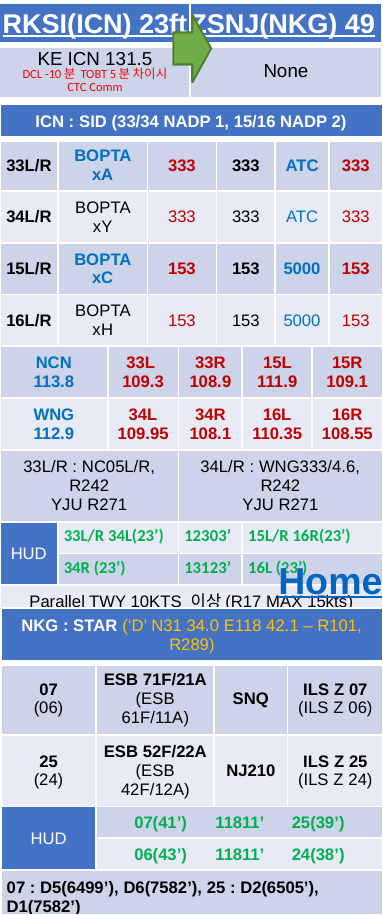

| RKSI(ICN) 23ft | ZSNJ(NKG) 49ft |
| --- | --- |
| KE ICN 131.5 DCL -10분 TOBT 5분 차이시 CTC Comm | None |

| ICN : SID (33/34 NADP 1, 15/16 NADP 2) |  |  |  |  |  |  |  |  |  |
| --- | --- | --- | --- | --- | --- | --- | --- | --- | --- |
| 33L/R | BOPTA xA |  | 333 |  | 333 |  | ATC |  | 333 |
| 34L/R | BOPTA xY |  | 333 |  | 333 |  | ATC |  | 333 |
| 15L/R | BOPTA xC |  | 153 |  | 153 |  | 5000 |  | 153 |
| 16L/R | BOPTA xH |  | 153 |  | 153 |  | 5000 |  | 153 |
| NCN 113.8 |  | 33L 109.3 |  | 33R 108.9 |  | 15L 111.9 |  | 15R 109.1 |  |
| WNG 112.9 |  | 34L 109.95 |  | 34R 108.1 |  | 16L 110.35 |  | 16R 108.55 |  |
| 33L/R : NC05L/R, R242 YJU R271 |  |  |  | 34L/R : WNG333/4.6, R242 YJU R271 |  |  |  |  |  |
| HUD | 33L/R 34L(23’) |  |  | 12303’ |  | 15L/R 16R(23’) |  |  |  |
|  | 34R (23’) |  |  | 13123’ |  | 16L (23’) |  |  |  |
| Parallel TWY 10KTS 이상(R17 MAX 15kts) |  |  |  |  |  |  |  |  |  |
DEP 125.15 – TGU 126.17 – 120.72 – 124.52(125.72)
SHA 120.95 – 120.55 – 125.95 – 119.075
NKG APP 126.55 – 119.25
Home
| NKG : STAR (‘D’ N31 34.0 E118 42.1 – R101, R289) |  |  |  |
| --- | --- | --- | --- |
| 07 (06) | ESB 71F/21A (ESB 61F/11A) | SNQ | ILS Z 07 (ILS Z 06) |
| 25 (24) | ESB 52F/22A (ESB 42F/12A) | NJ210 | ILS Z 25 (ILS Z 24) |
| HUD | 07(41’) 11811’ 25(39’) |  |  |
|  | 06(43’) 11811’ 24(38’) |  |  |
| 07 : D5(6499’), D6(7582’), 25 : D2(6505’), D1(7582’) 06 : A5(6614’), A6(7860’), 24 : A3(6637’), A9(7864’) |  |  |  |
| IAF, Missed App SPD APP : 210kts or 205kts Follow Me Car on C 13, APU off Procedure |  |  |  |